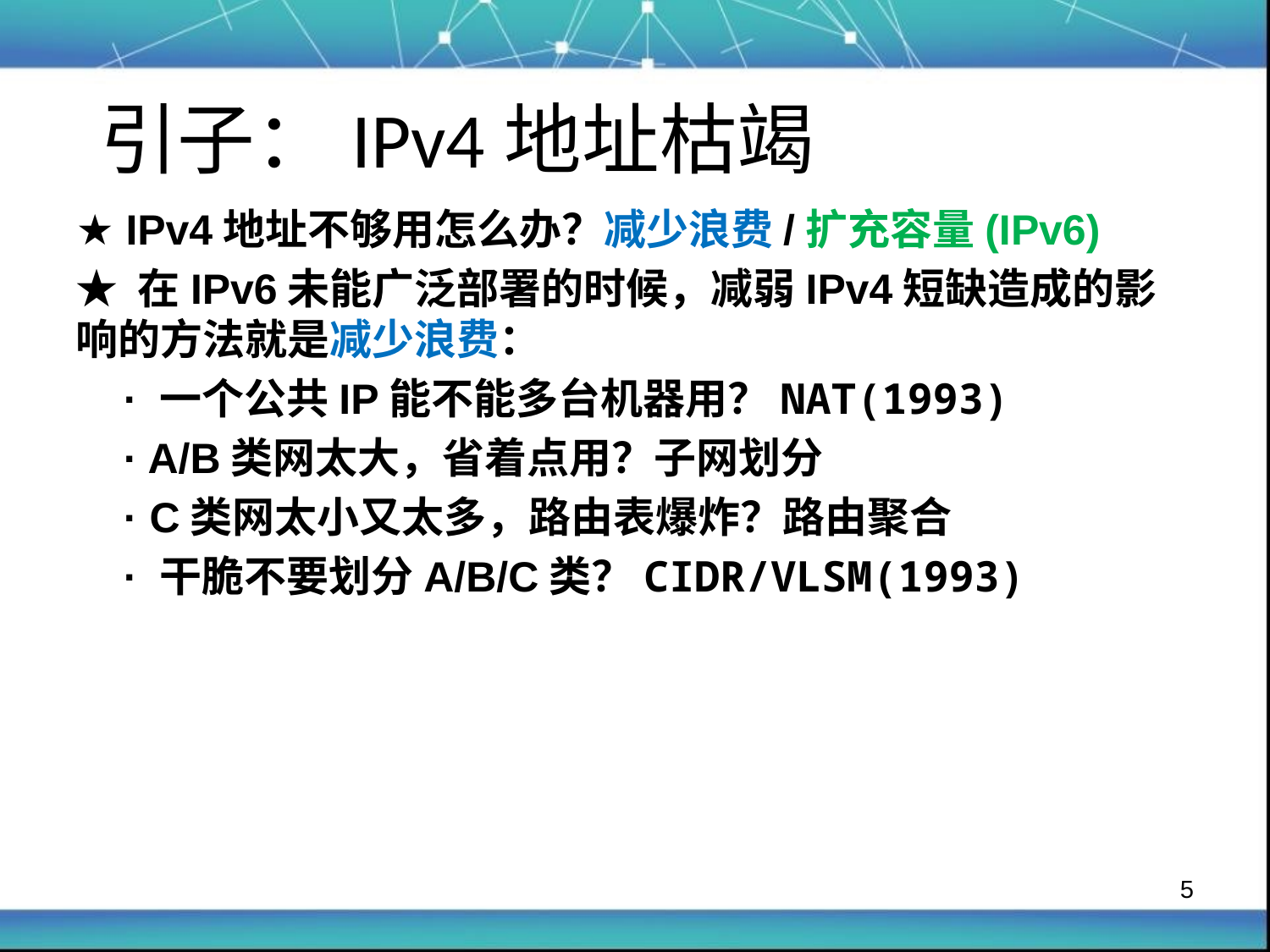

引子：IPv4地址枯竭
★ IPv4地址不够用怎么办？减少浪费/扩充容量(IPv6)
★ 在IPv6未能广泛部署的时候，减弱IPv4短缺造成的影响的方法就是减少浪费：
    · 一个公共IP能不能多台机器用？NAT(1993)
    · A/B类网太大，省着点用？子网划分
    · C类网太小又太多，路由表爆炸？路由聚合
    · 干脆不要划分A/B/C类？CIDR/VLSM(1993)

5